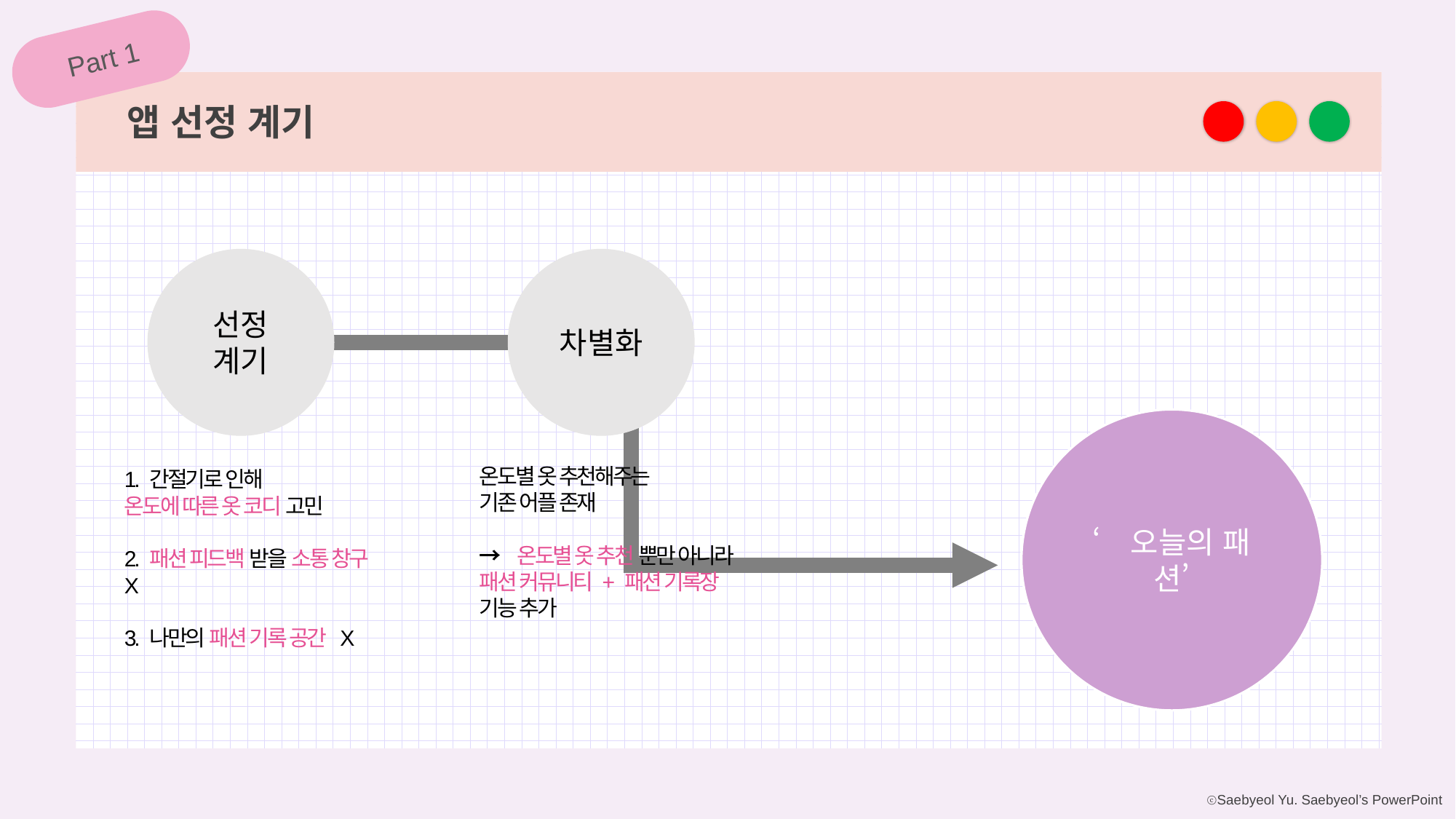

Part 1

앱 선정 계기

선정
계기
차별화
‘오늘의 패션’
온도별 옷 추천해주는
기존 어플 존재

→  온도별 옷 추천 뿐만 아니라
패션 커뮤니티 + 패션 기록장
기능 추가
1. 간절기로 인해
온도에 따른 옷 코디 고민

2. 패션 피드백 받을 소통 창구  X

3. 나만의 패션 기록 공간  X